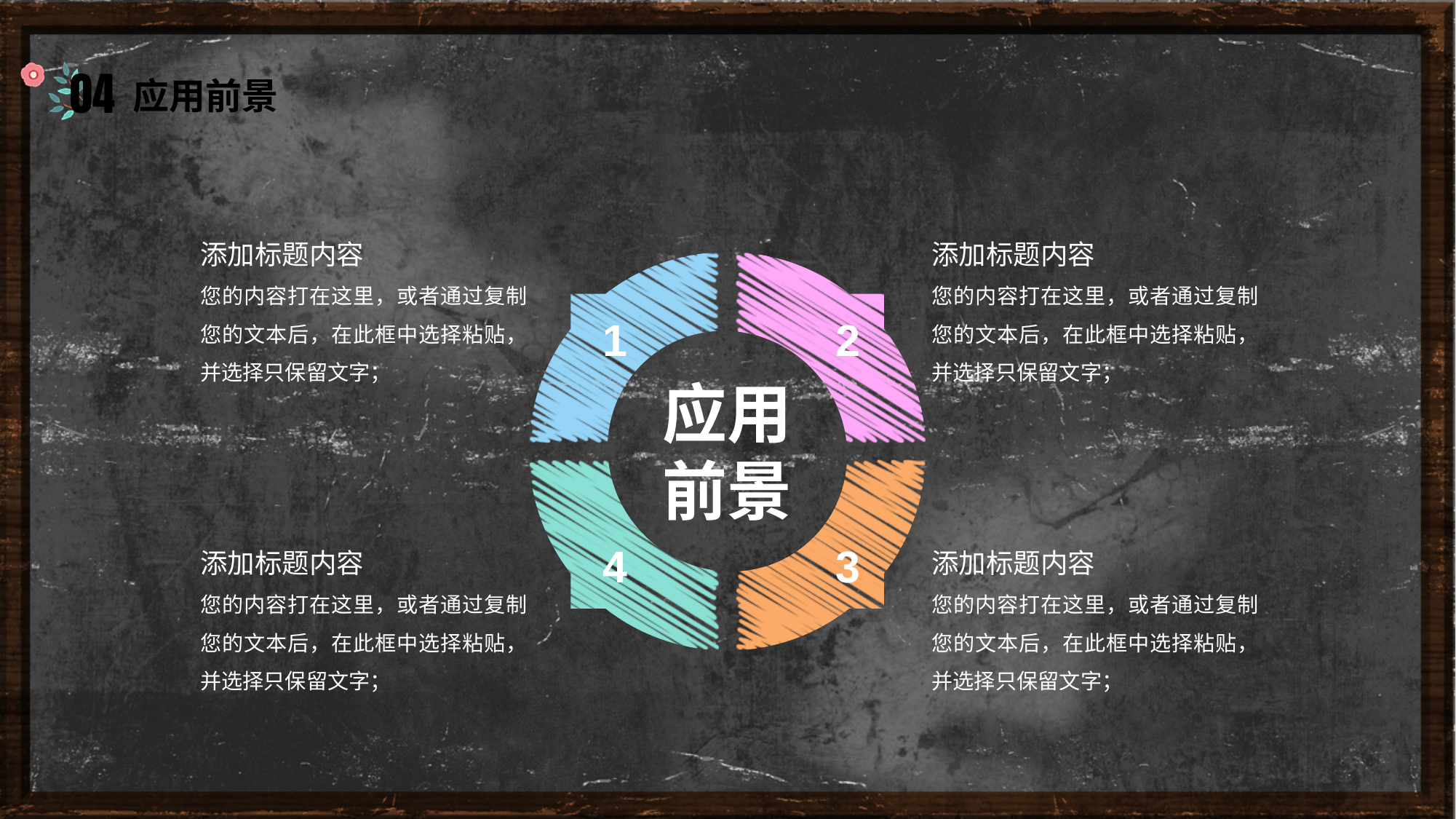

04
应用前景
添加标题内容
您的内容打在这里，或者通过复制您的文本后，在此框中选择粘贴，并选择只保留文字；
添加标题内容
您的内容打在这里，或者通过复制您的文本后，在此框中选择粘贴，并选择只保留文字；

1
2

4
3
应用前景
添加标题内容
您的内容打在这里，或者通过复制您的文本后，在此框中选择粘贴，并选择只保留文字；
添加标题内容
您的内容打在这里，或者通过复制您的文本后，在此框中选择粘贴，并选择只保留文字；